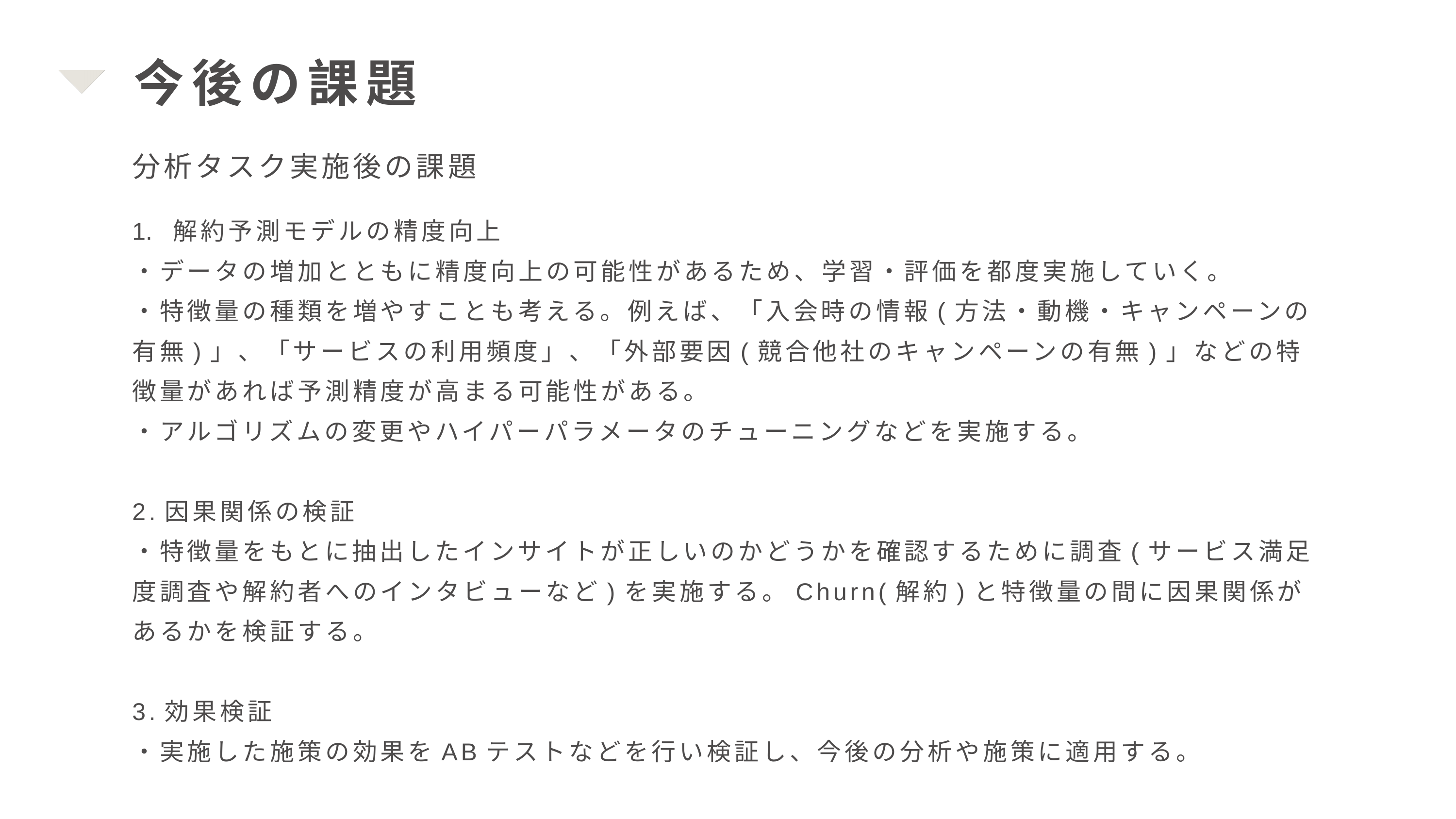

今後の課題

分析タスク実施後の課題
解約予測モデルの精度向上
・データの増加とともに精度向上の可能性があるため、学習・評価を都度実施していく。
・特徴量の種類を増やすことも考える。例えば、「入会時の情報(方法・動機・キャンペーンの有無)」、「サービスの利用頻度」、「外部要因(競合他社のキャンペーンの有無)」などの特徴量があれば予測精度が高まる可能性がある。
・アルゴリズムの変更やハイパーパラメータのチューニングなどを実施する。

2.因果関係の検証
・特徴量をもとに抽出したインサイトが正しいのかどうかを確認するために調査(サービス満足度調査や解約者へのインタビューなど)を実施する。Churn(解約)と特徴量の間に因果関係があるかを検証する。

3.効果検証
・実施した施策の効果をABテストなどを行い検証し、今後の分析や施策に適用する。